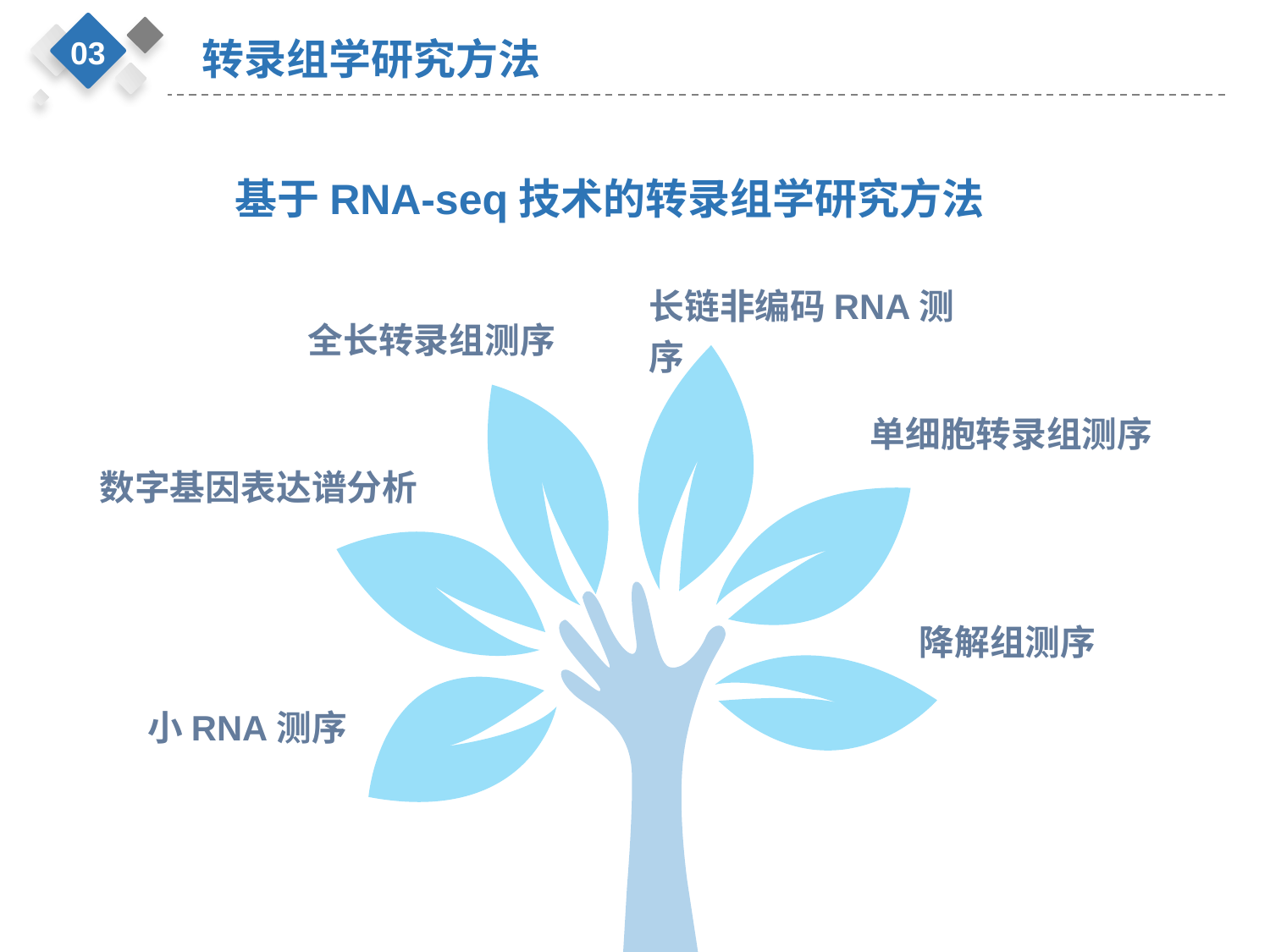

03

转录组学研究方法
         基于RNA-seq技术的转录组学研究方法
长链非编码RNA测序
全长转录组测序

单细胞转录组测序
数字基因表达谱分析
降解组测序
小RNA测序